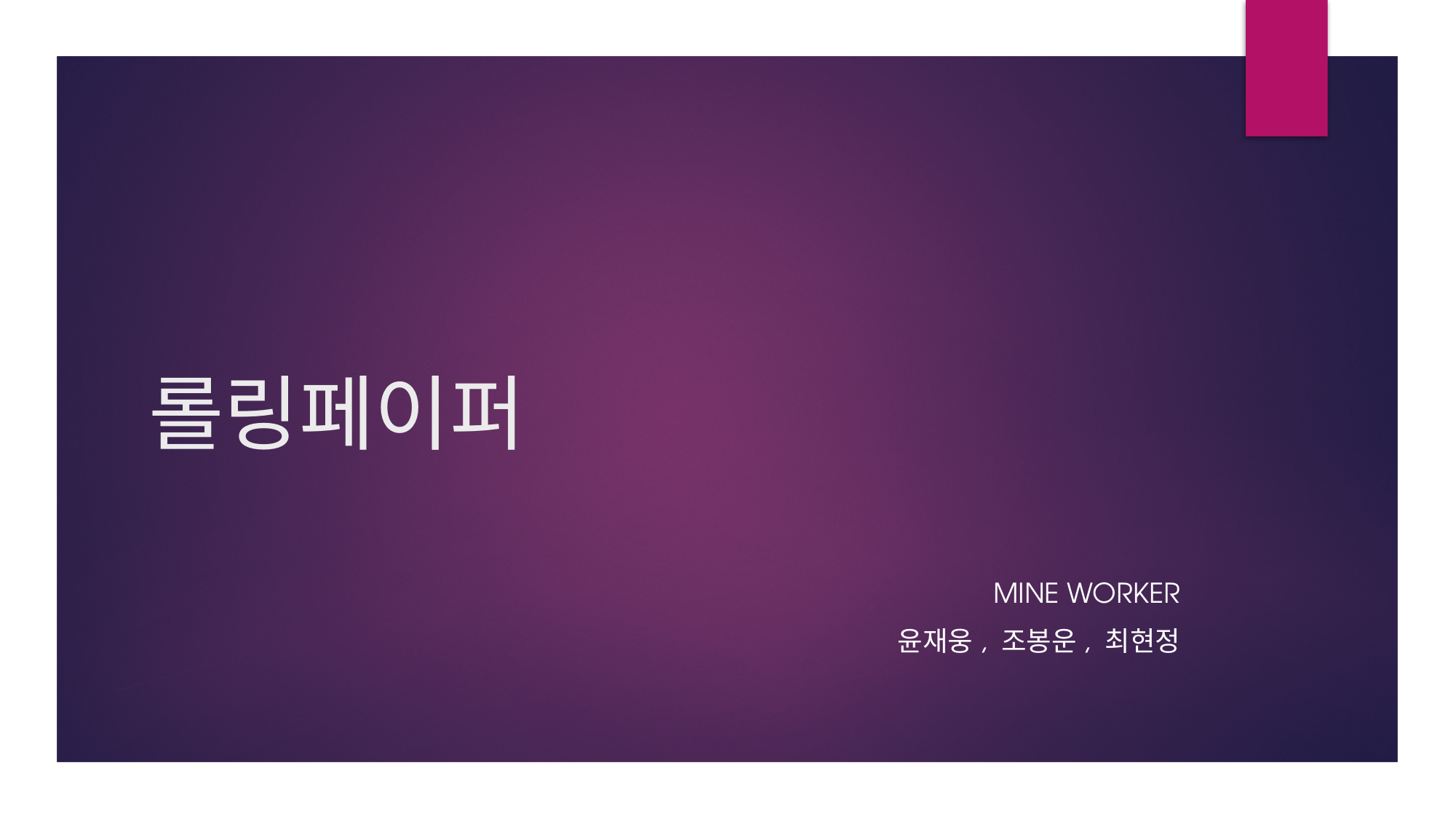

# 롤링페이퍼
mine worker
윤재웅, 조봉운, 최현정